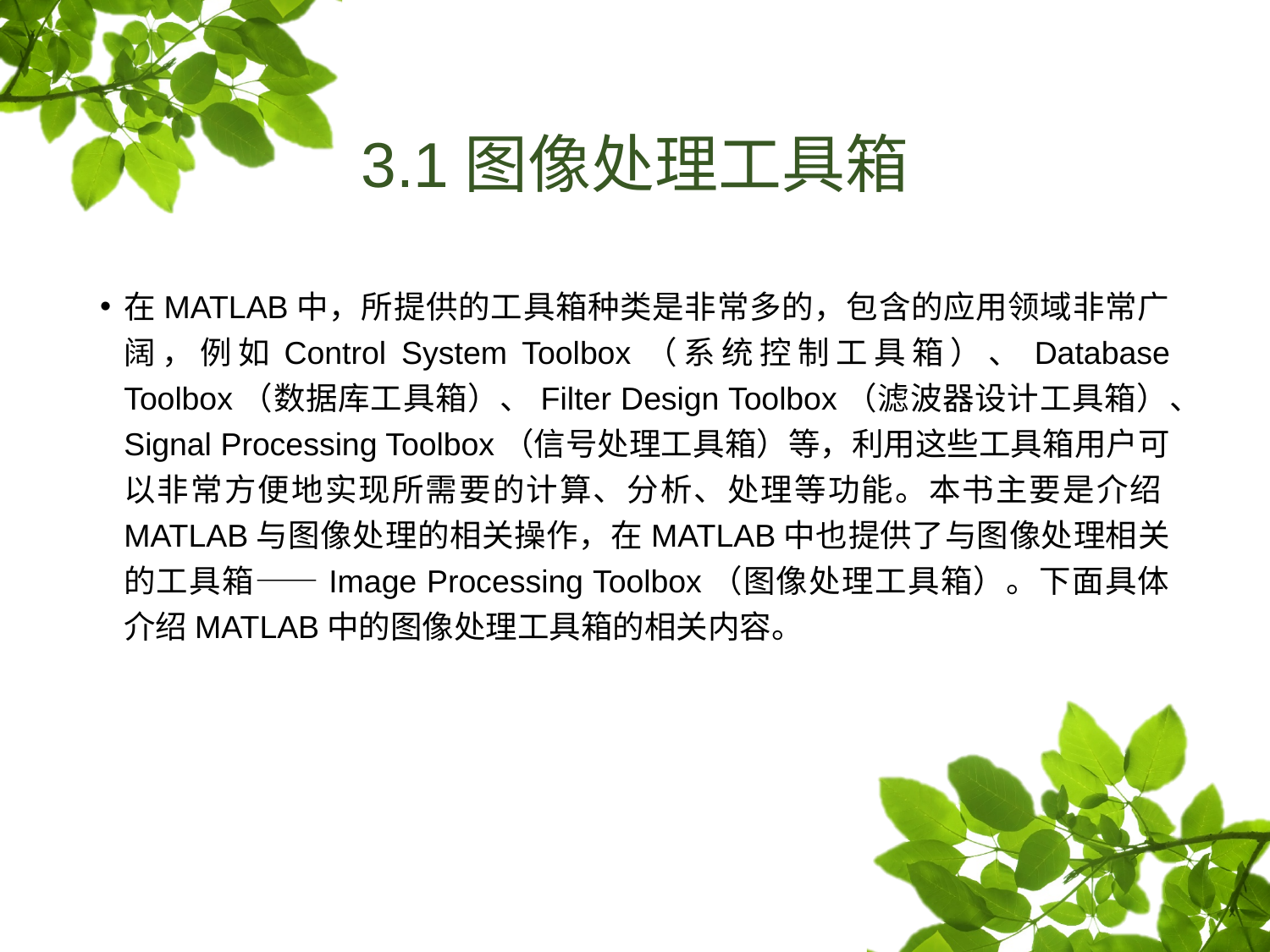

# 3.1图像处理工具箱
在MATLAB中，所提供的工具箱种类是非常多的，包含的应用领域非常广阔，例如Control System Toolbox（系统控制工具箱）、Database Toolbox（数据库工具箱）、Filter Design Toolbox（滤波器设计工具箱）、Signal Processing Toolbox（信号处理工具箱）等，利用这些工具箱用户可以非常方便地实现所需要的计算、分析、处理等功能。本书主要是介绍MATLAB与图像处理的相关操作，在MATLAB中也提供了与图像处理相关的工具箱——Image Processing Toolbox（图像处理工具箱）。下面具体介绍MATLAB中的图像处理工具箱的相关内容。